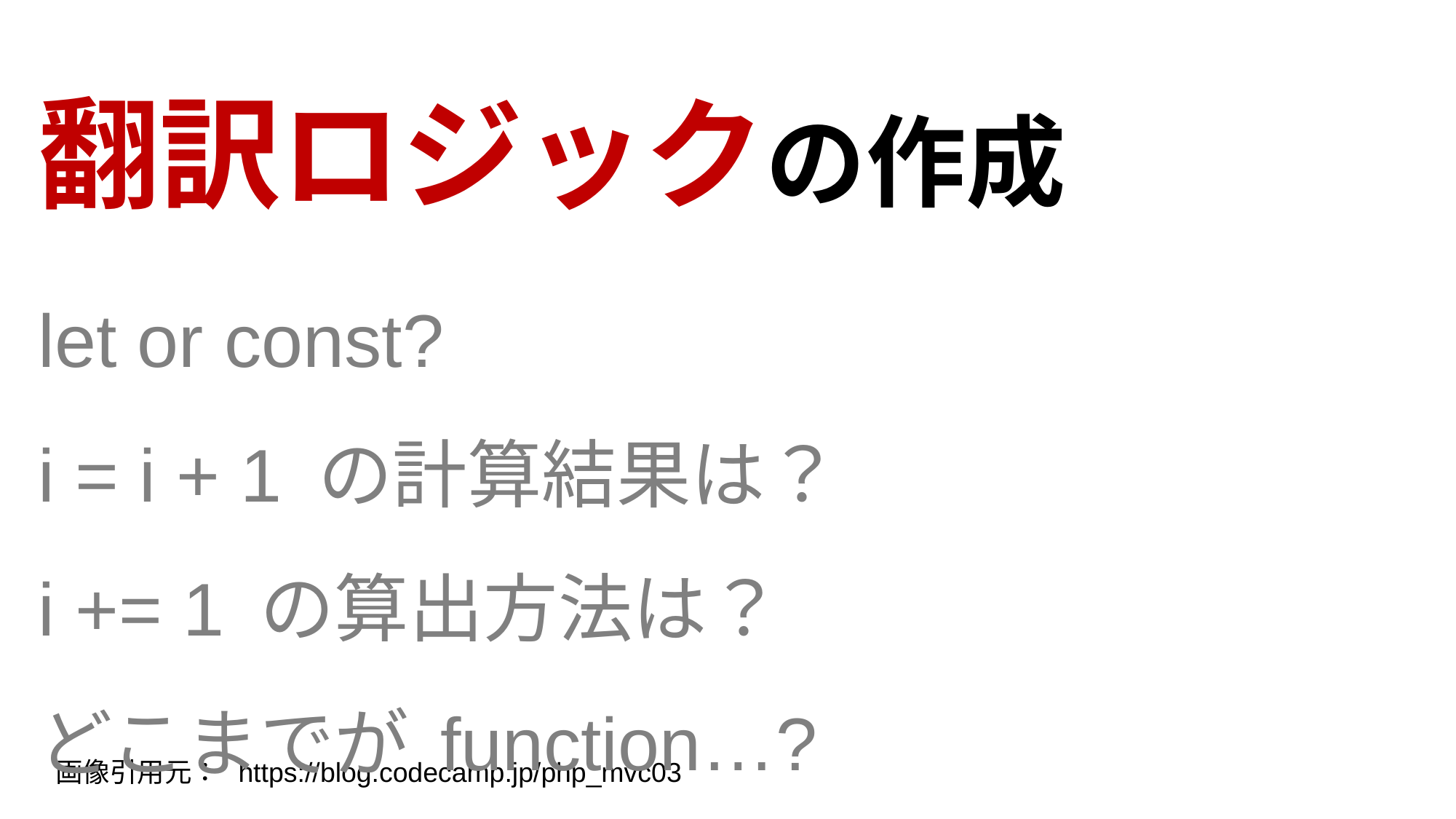

# 翻訳ロジックの作成
let or const?
i = i + 1 の計算結果は？
i += 1 の算出方法は？
どこまでが function…?

画像引用元：  https://blog.codecamp.jp/php_mvc03